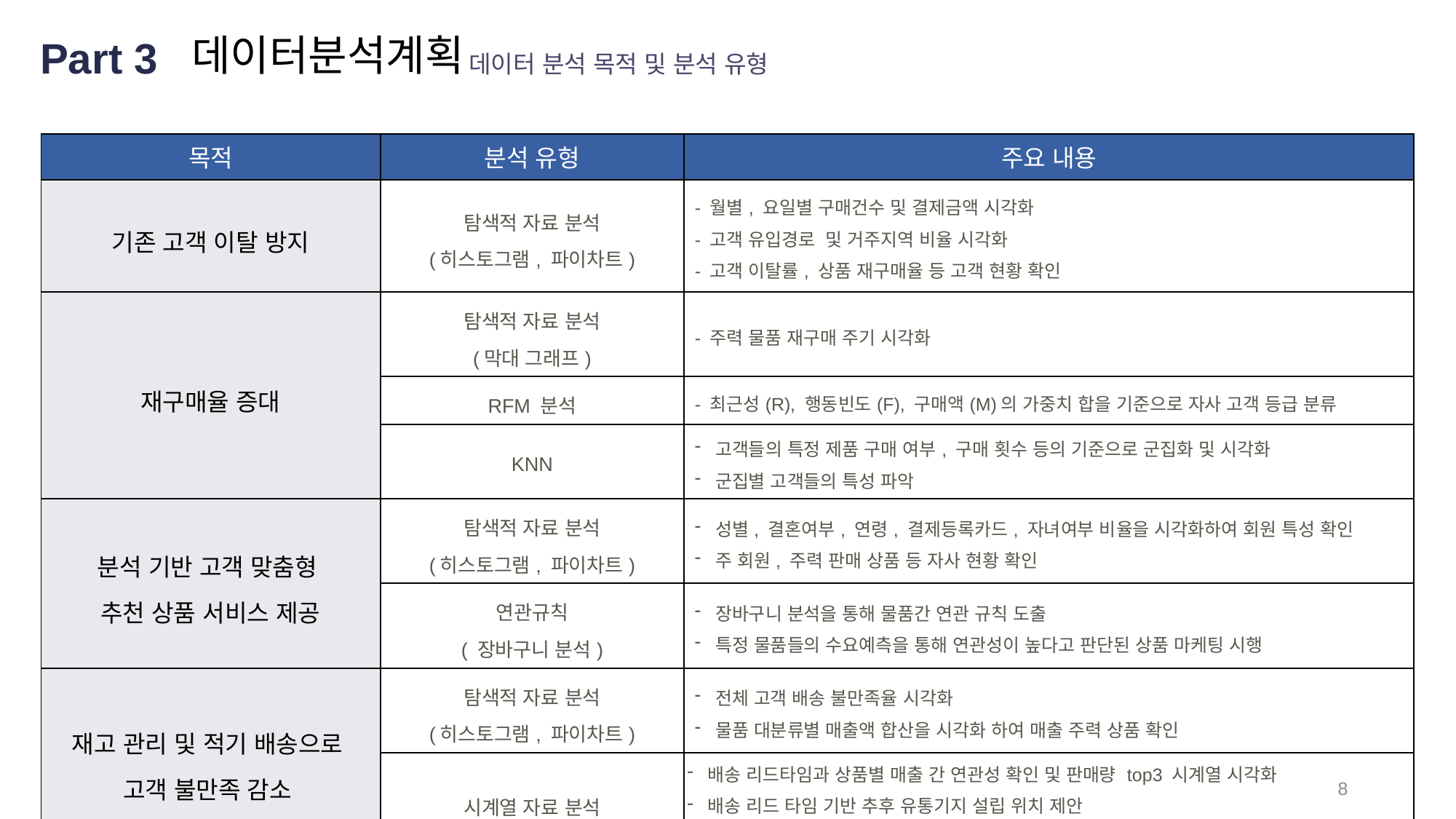

데이터분석계획
Part 3
데이터 분석 목적 및 분석 유형
| 목적 | 분석 유형 | 주요 내용 |
| --- | --- | --- |
| 기존 고객 이탈 방지 | 탐색적 자료 분석 (히스토그램, 파이차트) | - 월별, 요일별 구매건수 및 결제금액 시각화 - 고객 유입경로 및 거주지역 비율 시각화 - 고객 이탈률, 상품 재구매율 등 고객 현황 확인 |
| 재구매율 증대 | 탐색적 자료 분석 (막대 그래프) | - 주력 물품 재구매 주기 시각화 |
|  | RFM 분석 | - 최근성(R), 행동빈도(F), 구매액(M)의 가중치 합을 기준으로 자사 고객 등급 분류 |
|  | KNN | 고객들의 특정 제품 구매 여부, 구매 횟수 등의 기준으로 군집화 및 시각화 군집별 고객들의 특성 파악 |
| 분석 기반 고객 맞춤형 추천 상품 서비스 제공 | 탐색적 자료 분석 (히스토그램, 파이차트) | 성별, 결혼여부, 연령, 결제등록카드, 자녀여부 비율을 시각화하여 회원 특성 확인 주 회원, 주력 판매 상품 등 자사 현황 확인 |
|  | 연관규칙 ( 장바구니 분석) | 장바구니 분석을 통해 물품간 연관 규칙 도출 특정 물품들의 수요예측을 통해 연관성이 높다고 판단된 상품 마케팅 시행 |
| 재고 관리 및 적기 배송으로 고객 불만족 감소 | 탐색적 자료 분석 (히스토그램, 파이차트) | 전체 고객 배송 불만족율 시각화 물품 대분류별 매출액 합산을 시각화 하여 매출 주력 상품 확인 |
|  | 시계열 자료 분석 | 배송 리드타임과 상품별 매출 간 연관성 확인 및 판매량 top3 시계열 시각화 배송 리드 타임 기반 추후 유통기지 설립 위치 제안 배송 리드 타임 기반 배송 불만족율 분석 |
8